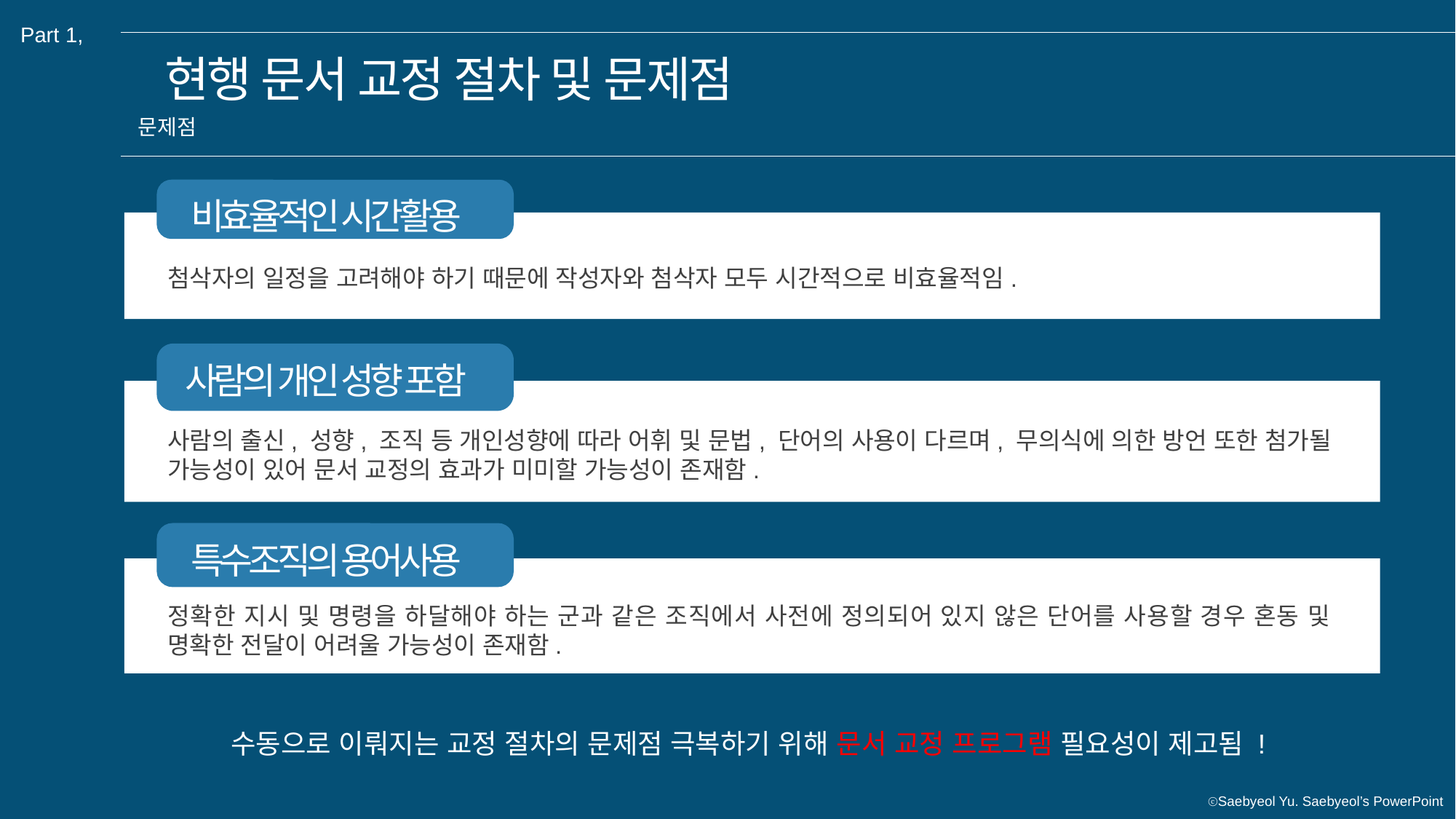

Part 1,
현행 문서 교정 절차 및 문제점
문제점

비효율적인 시간활용

첨삭자의 일정을 고려해야 하기 때문에 작성자와 첨삭자 모두 시간적으로 비효율적임.

사람의 개인 성향 포함

사람의 출신, 성향, 조직 등 개인성향에 따라 어휘 및 문법, 단어의 사용이 다르며, 무의식에 의한 방언 또한 첨가될 가능성이 있어 문서 교정의 효과가 미미할 가능성이 존재함.

특수조직의 용어사용

정확한 지시 및 명령을 하달해야 하는 군과 같은 조직에서 사전에 정의되어 있지 않은 단어를 사용할 경우 혼동 및 명확한 전달이 어려울 가능성이 존재함.
수동으로 이뤄지는 교정 절차의 문제점 극복하기 위해 문서 교정 프로그램 필요성이 제고됨 !